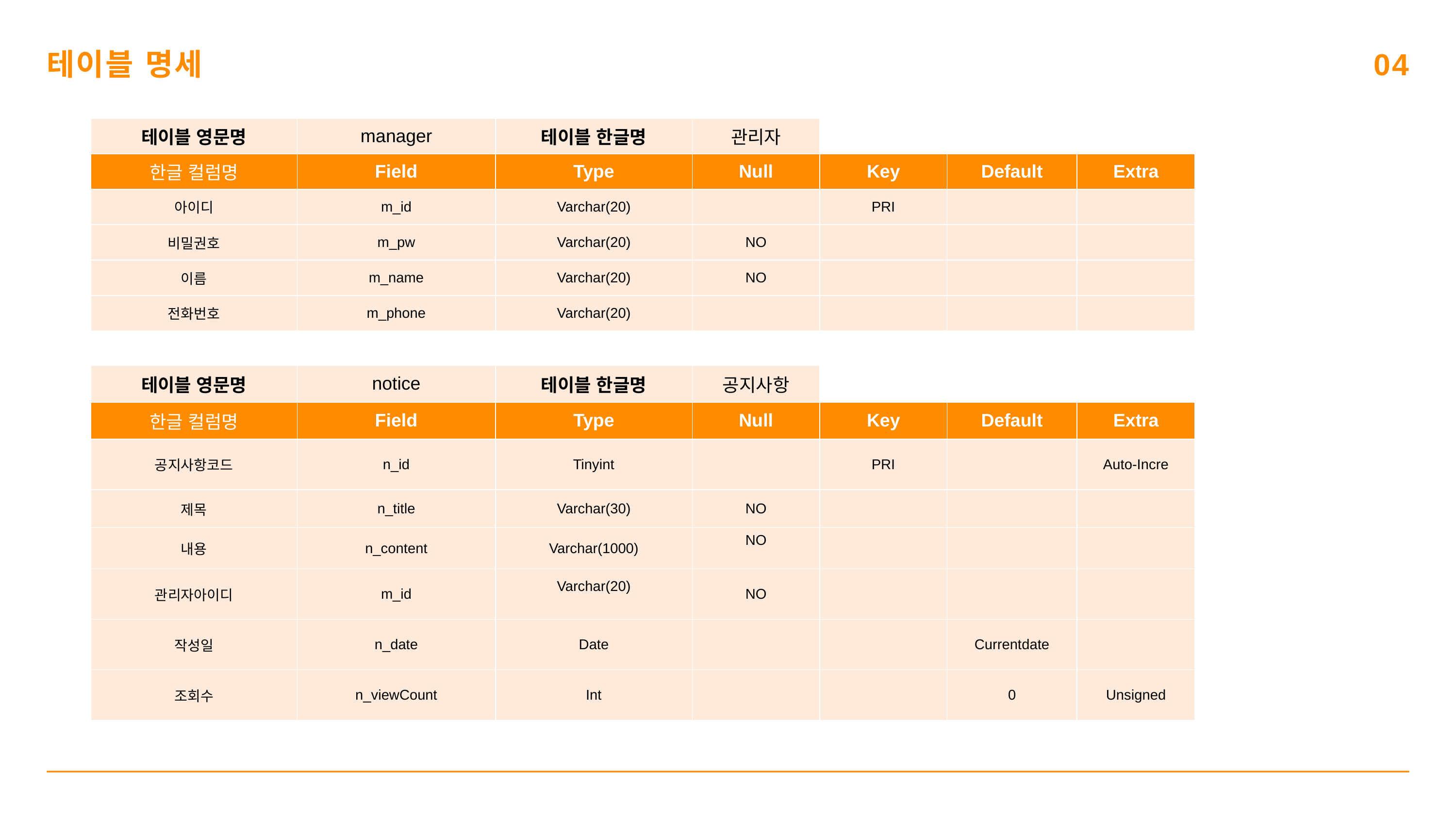

테이블 명세
04
| 테이블 영문명 | manager | 테이블 한글명 | 관리자 |  |  |  |
| --- | --- | --- | --- | --- | --- | --- |
| 한글 컬럼명 | Field | Type | Null | Key | Default | Extra |
| 아이디 | m\_id | Varchar(20) |  | PRI |  |  |
| 비밀권호 | m\_pw | Varchar(20) | NO |  |  |  |
| 이름 | m\_name | Varchar(20) | NO |  |  |  |
| 전화번호 | m\_phone | Varchar(20) |  |  |  |  |
| 테이블 영문명 | notice | 테이블 한글명 | 공지사항 |  |  |  |
| --- | --- | --- | --- | --- | --- | --- |
| 한글 컬럼명 | Field | Type | Null | Key | Default | Extra |
| 공지사항코드 | n\_id | Tinyint |  | PRI |  | Auto-Incre |
| 제목 | n\_title | Varchar(30) | NO |  |  |  |
| 내용 | n\_content | Varchar(1000) | NO |  |  |  |
| 관리자아이디 | m\_id | Varchar(20) | NO |  |  |  |
| 작성일 | n\_date | Date |  |  | Currentdate |  |
| 조회수 | n\_viewCount | Int |  |  | 0 | Unsigned |